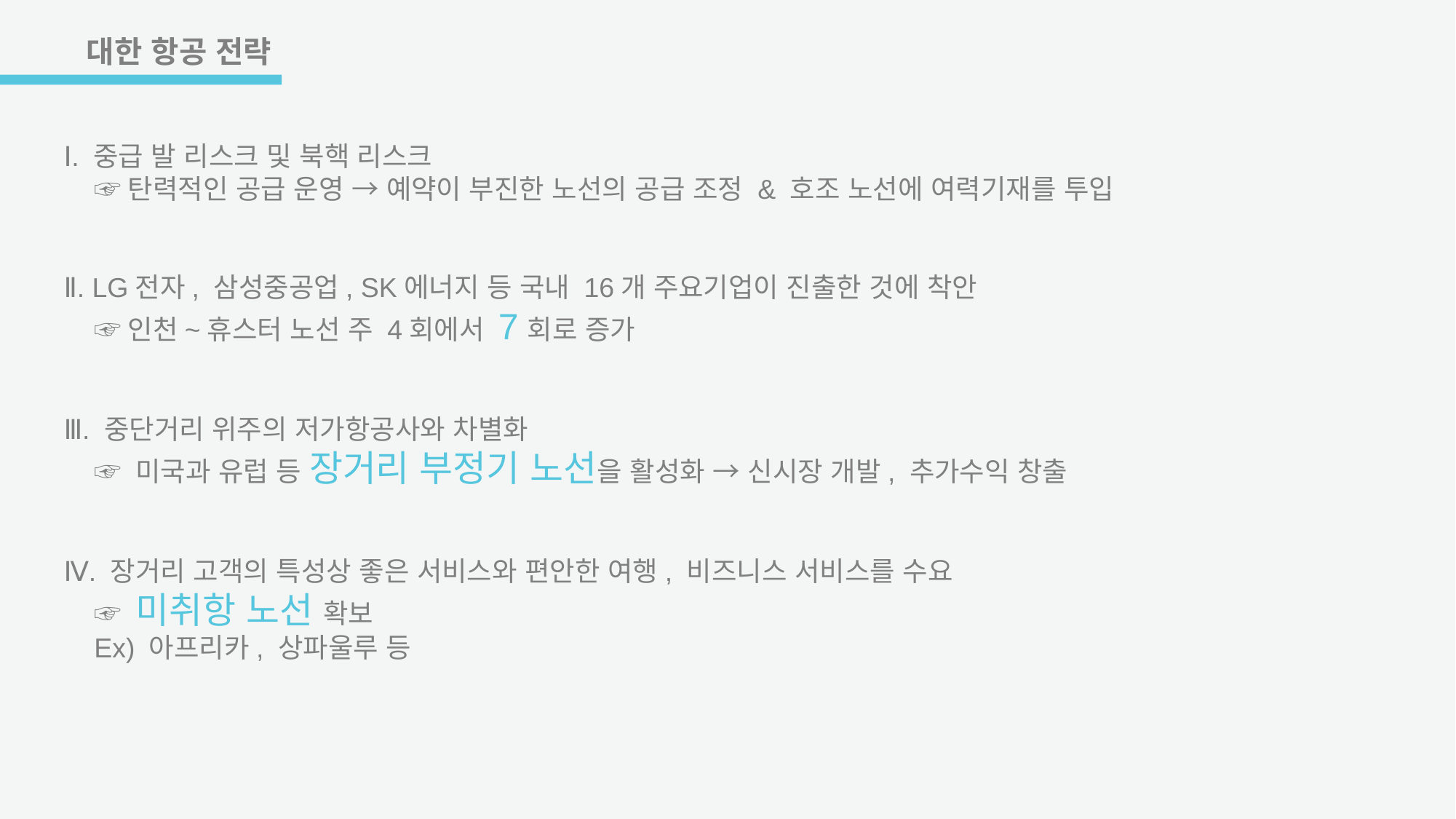

대한 항공 전략

Ⅰ. 중급 발 리스크 및 북핵 리스크
    ☞탄력적인 공급 운영 → 예약이 부진한 노선의 공급 조정 & 호조 노선에 여력기재를 투입

Ⅱ. LG전자, 삼성중공업, SK에너지 등 국내 16개 주요기업이 진출한 것에 착안
    ☞인천~휴스터 노선 주 4회에서 7회로 증가

Ⅲ. 중단거리 위주의 저가항공사와 차별화
    ☞ 미국과 유럽 등 장거리 부정기 노선을 활성화 → 신시장 개발, 추가수익 창출

Ⅳ. 장거리 고객의 특성상 좋은 서비스와 편안한 여행, 비즈니스 서비스를 수요
    ☞ 미취항 노선 확보
    Ex) 아프리카, 상파울루 등